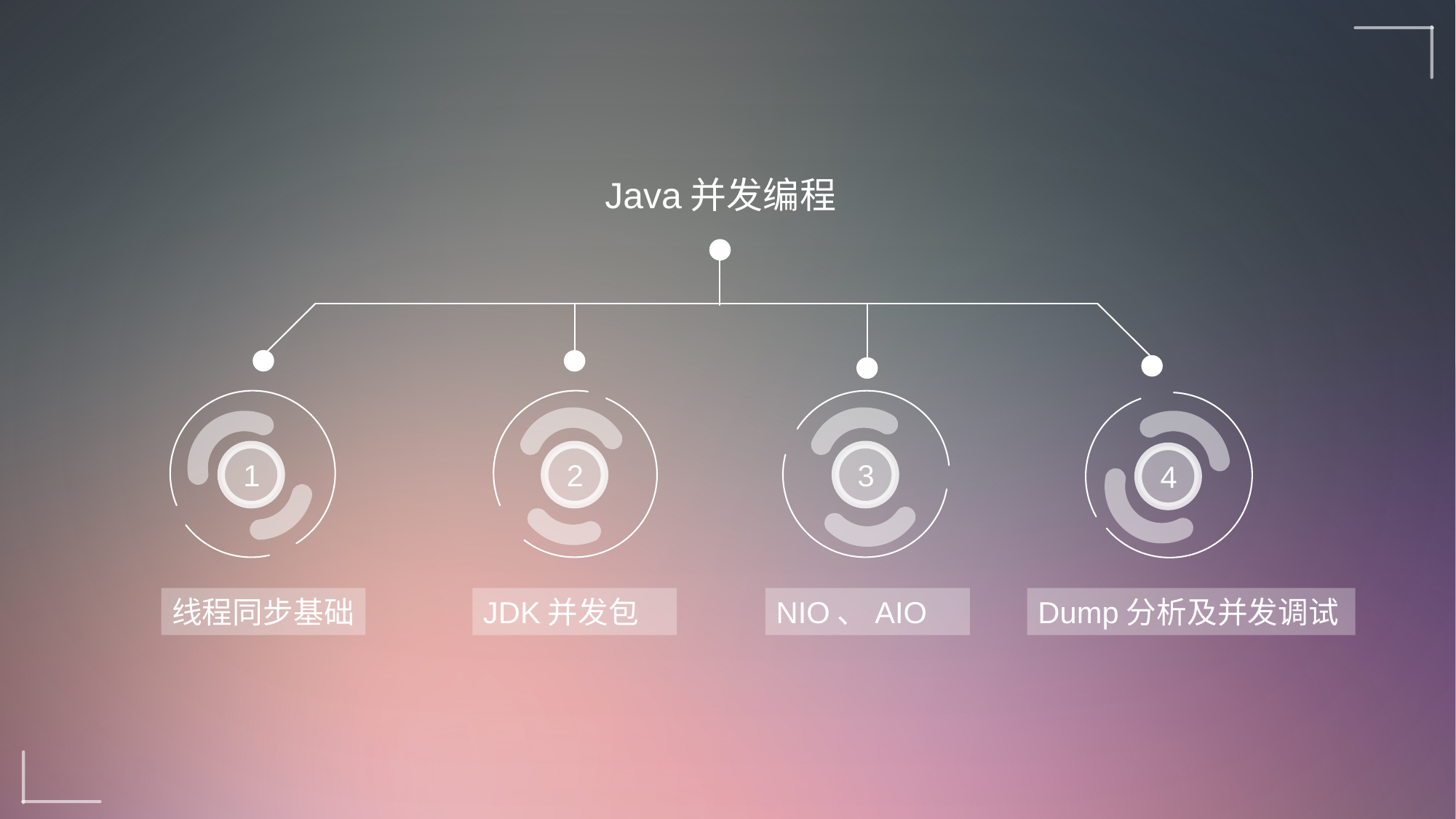

Java并发编程

2

3

1

4
线程同步基础
JDK并发包
NIO、AIO
Dump分析及并发调试